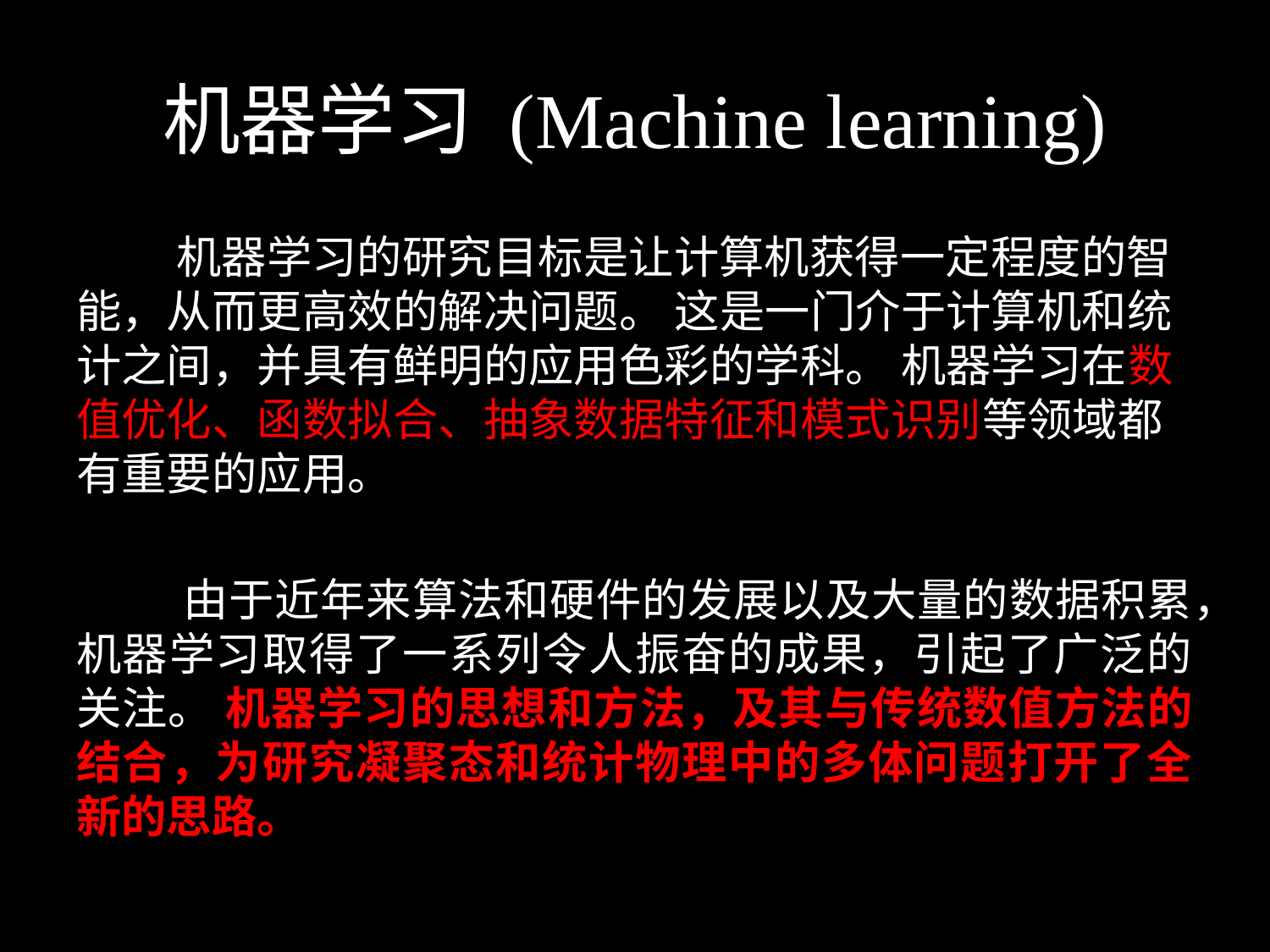

# 机器学习 (Machine learning)
         机器学习的研究目标是让计算机获得一定程度的智能，从而更高效的解决问题。 这是一门介于计算机和统计之间，并具有鲜明的应用色彩的学科。 机器学习在数值优化、函数拟合、抽象数据特征和模式识别等领域都有重要的应用。

         由于近年来算法和硬件的发展以及大量的数据积累，机器学习取得了一系列令人振奋的成果，引起了广泛的关注。 机器学习的思想和方法，及其与传统数值方法的结合，为研究凝聚态和统计物理中的多体问题打开了全新的思路。